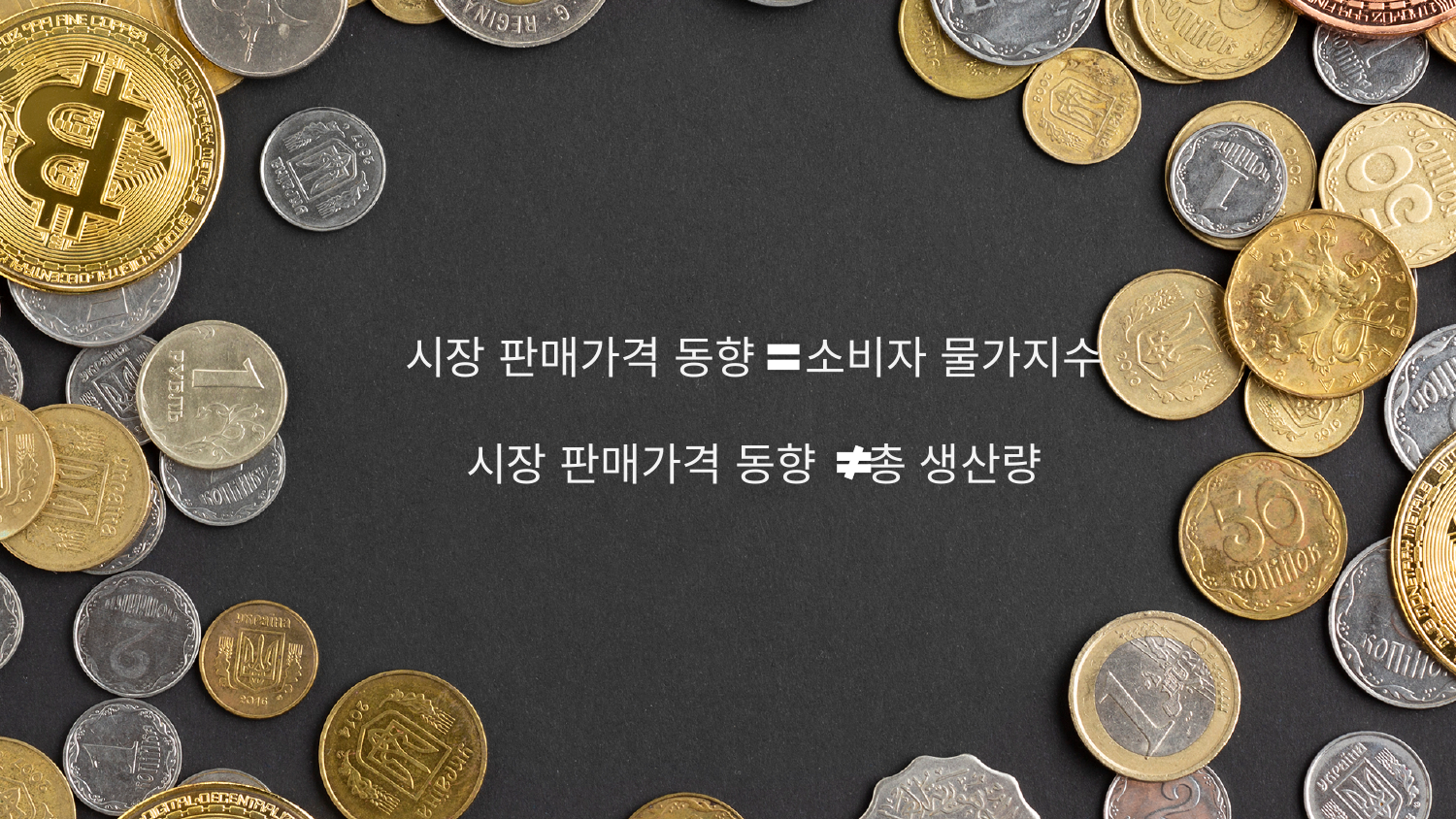

# 시장 판매가격 동향    소비자 물가지수 시장 판매가격 동향    총 생산량